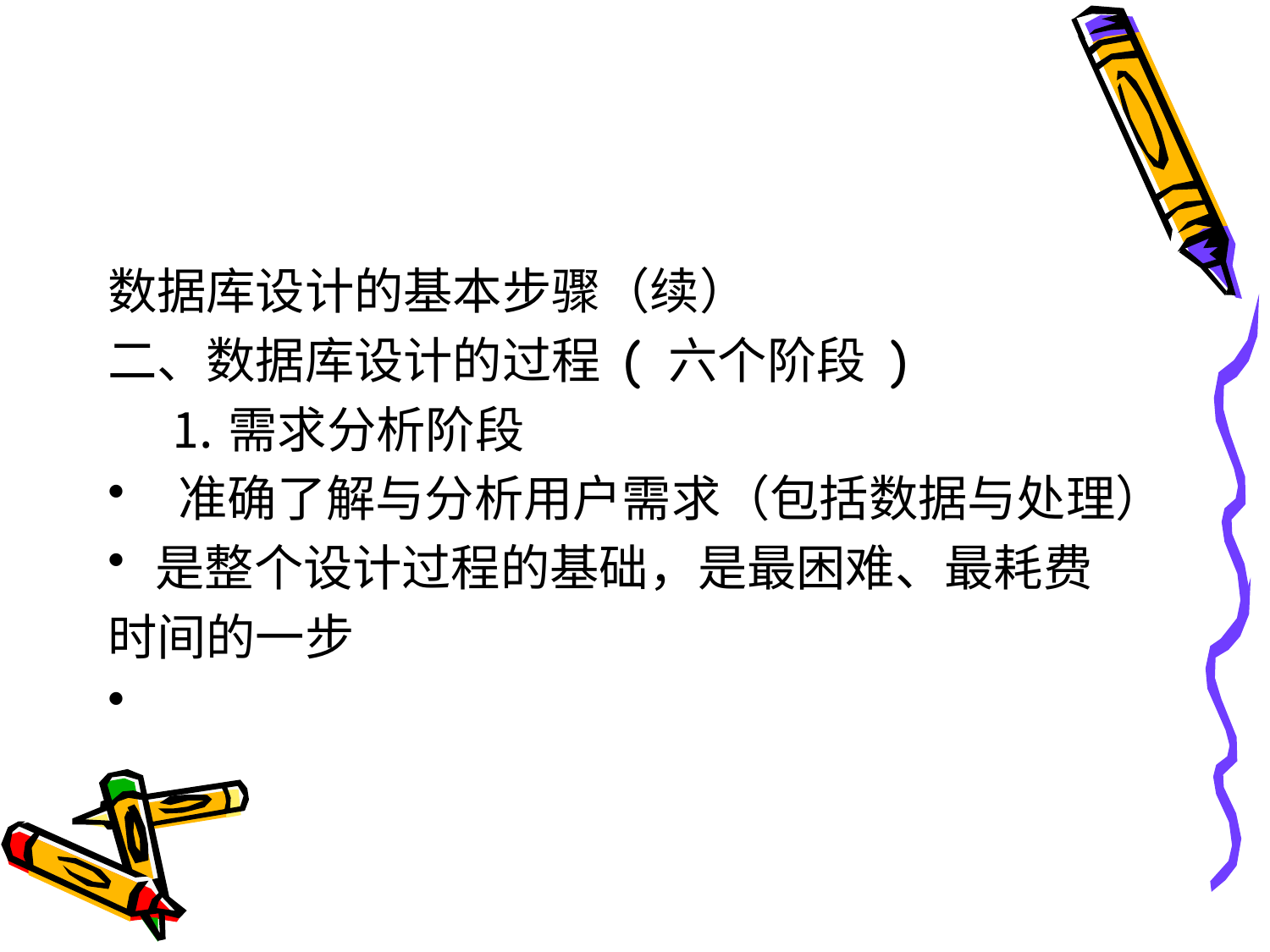

#
数据库设计的基本步骤（续）
二、数据库设计的过程 ( 六个阶段 )
　 ⒈ 需求分析阶段
 准确了解与分析用户需求（包括数据与处理）
是整个设计过程的基础，是最困难、最耗费
时间的一步